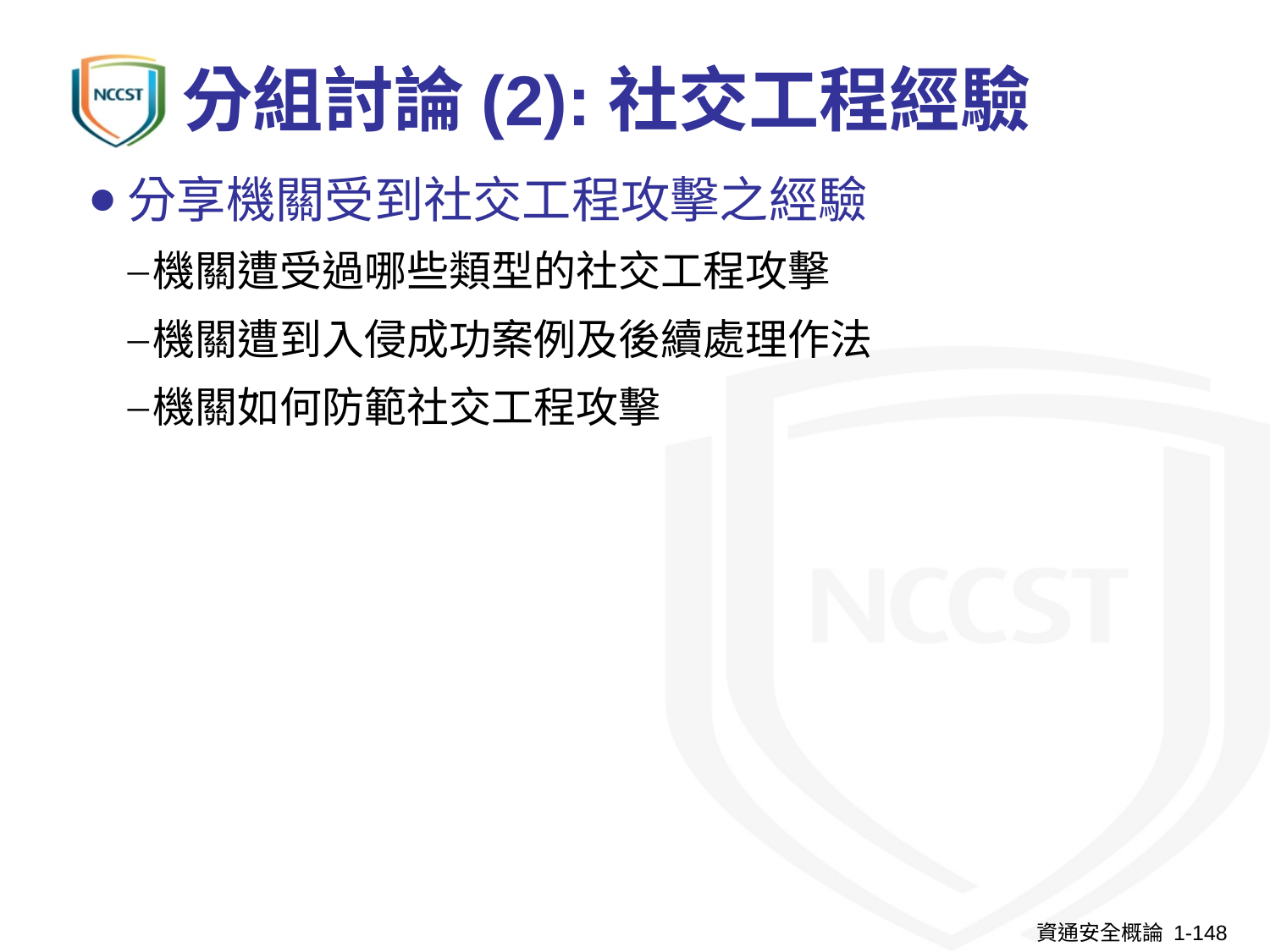

# 分組討論(2):社交工程經驗
分享機關受到社交工程攻擊之經驗
機關遭受過哪些類型的社交工程攻擊
機關遭到入侵成功案例及後續處理作法
機關如何防範社交工程攻擊